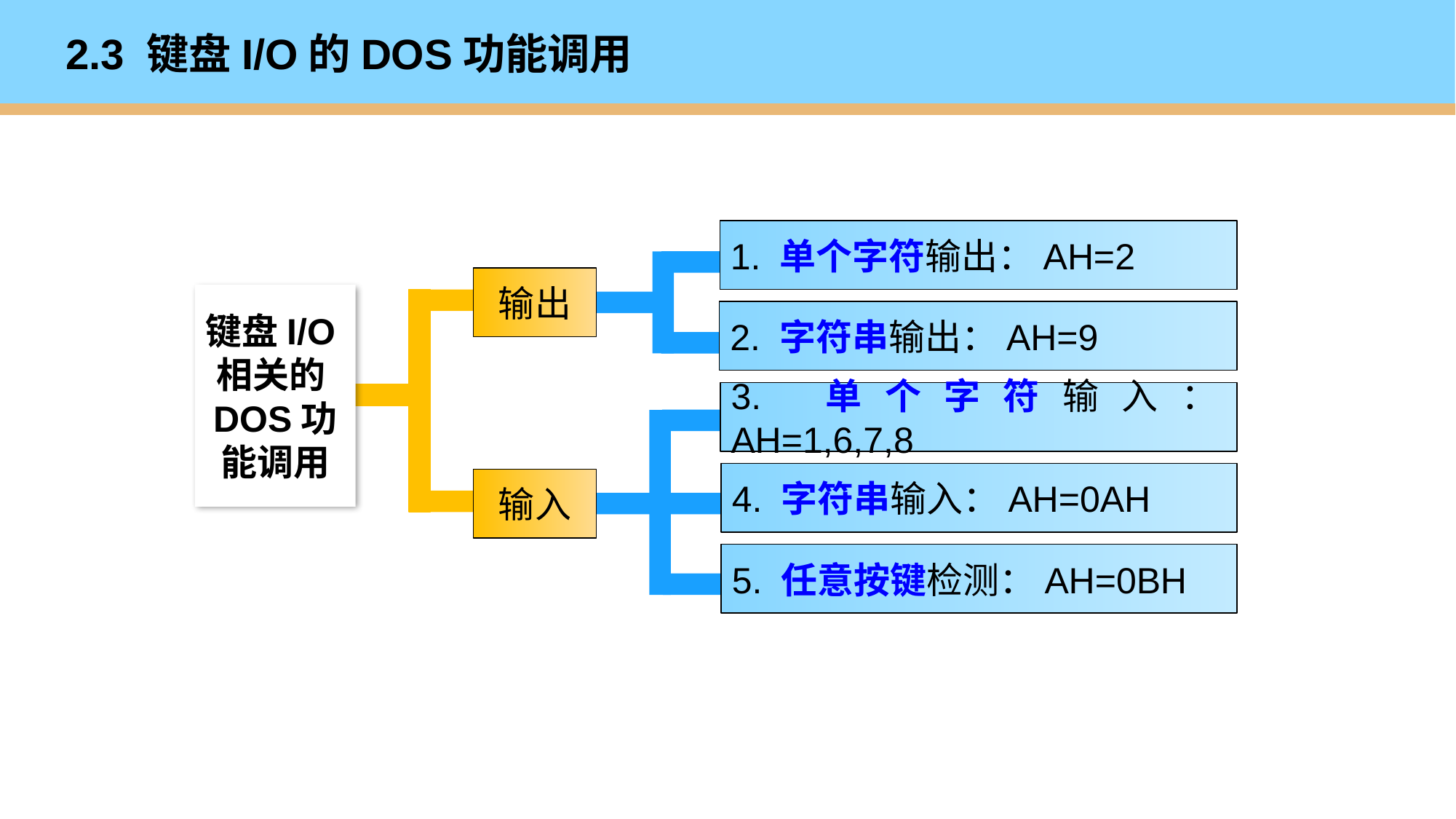

# 2.3 键盘I/O的DOS功能调用
1. 单个字符输出：AH=2

2. 字符串输出：AH=9

输出

输入

键盘I/O相关的DOS功能调用
3. 单个字符输入：AH=1,6,7,8
5. 任意按键检测：AH=0BH

4. 字符串输入：AH=0AH

174